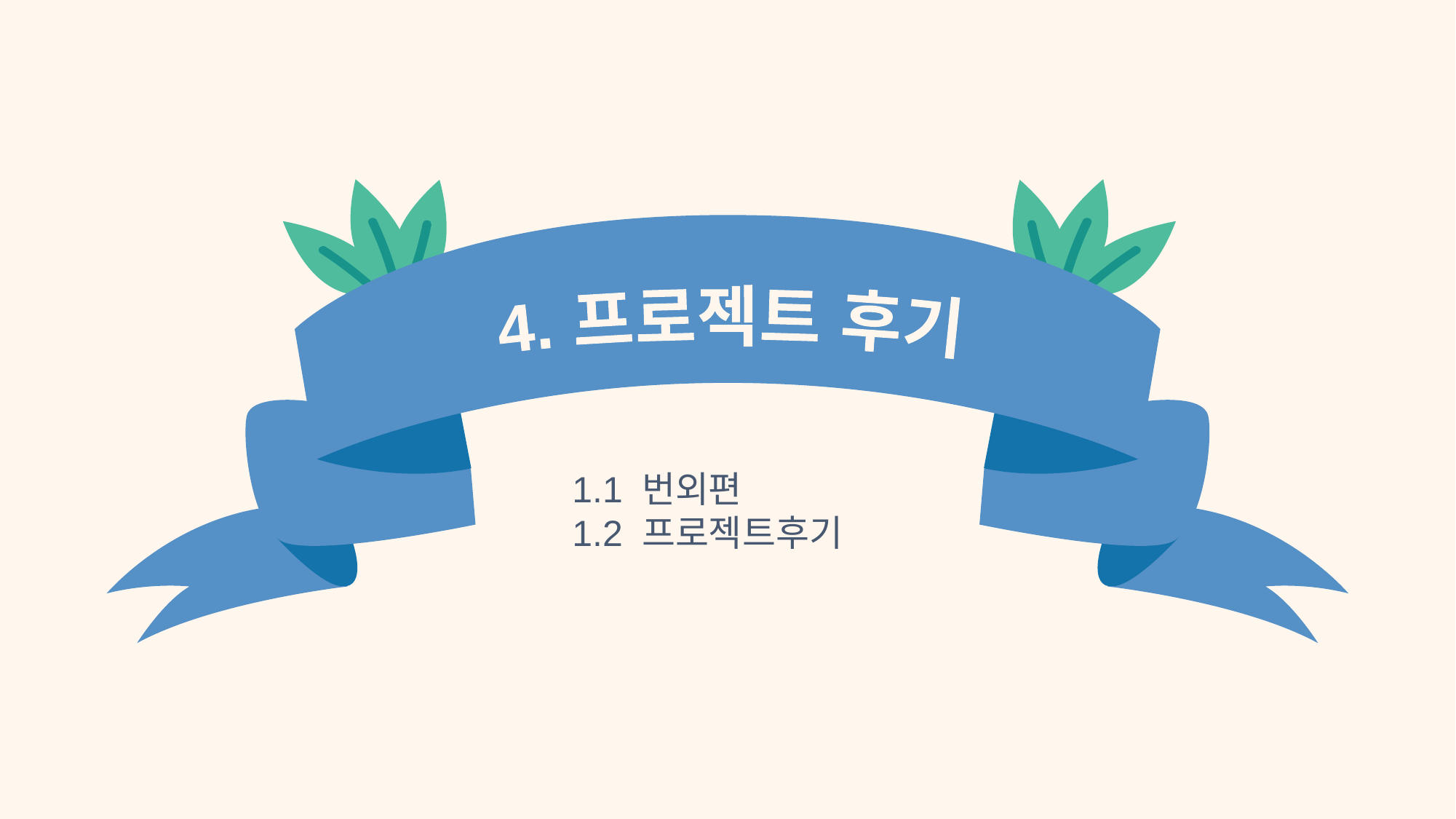

4. 프로젝트 후기
1.1 번외편
1.2 프로젝트후기